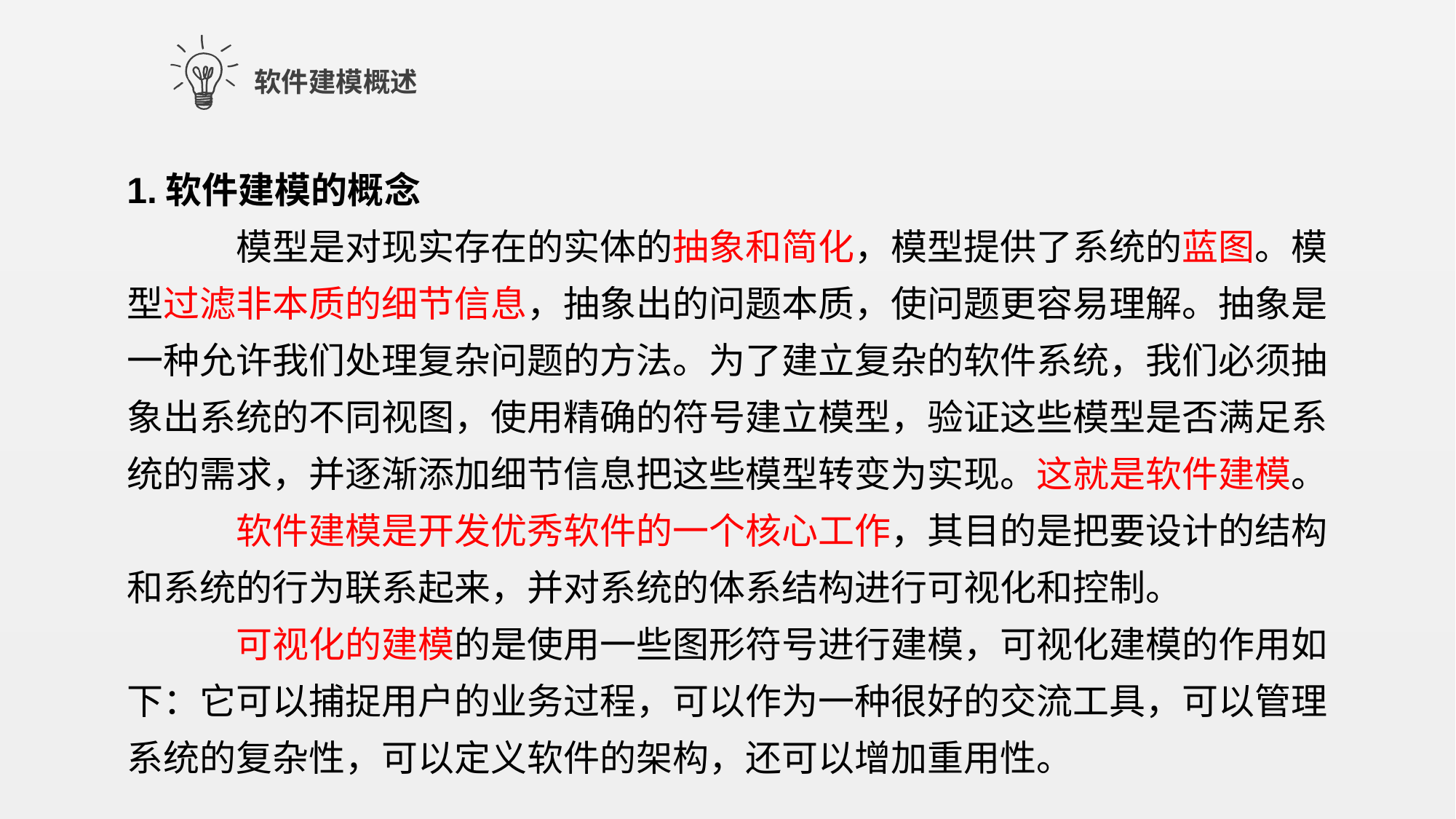

软件建模概述
1.软件建模的概念
	模型是对现实存在的实体的抽象和简化，模型提供了系统的蓝图。模型过滤非本质的细节信息，抽象出的问题本质，使问题更容易理解。抽象是一种允许我们处理复杂问题的方法。为了建立复杂的软件系统，我们必须抽象出系统的不同视图，使用精确的符号建立模型，验证这些模型是否满足系统的需求，并逐渐添加细节信息把这些模型转变为实现。这就是软件建模。
	软件建模是开发优秀软件的一个核心工作，其目的是把要设计的结构和系统的行为联系起来，并对系统的体系结构进行可视化和控制。
	可视化的建模的是使用一些图形符号进行建模，可视化建模的作用如下：它可以捕捉用户的业务过程，可以作为一种很好的交流工具，可以管理系统的复杂性，可以定义软件的架构，还可以增加重用性。